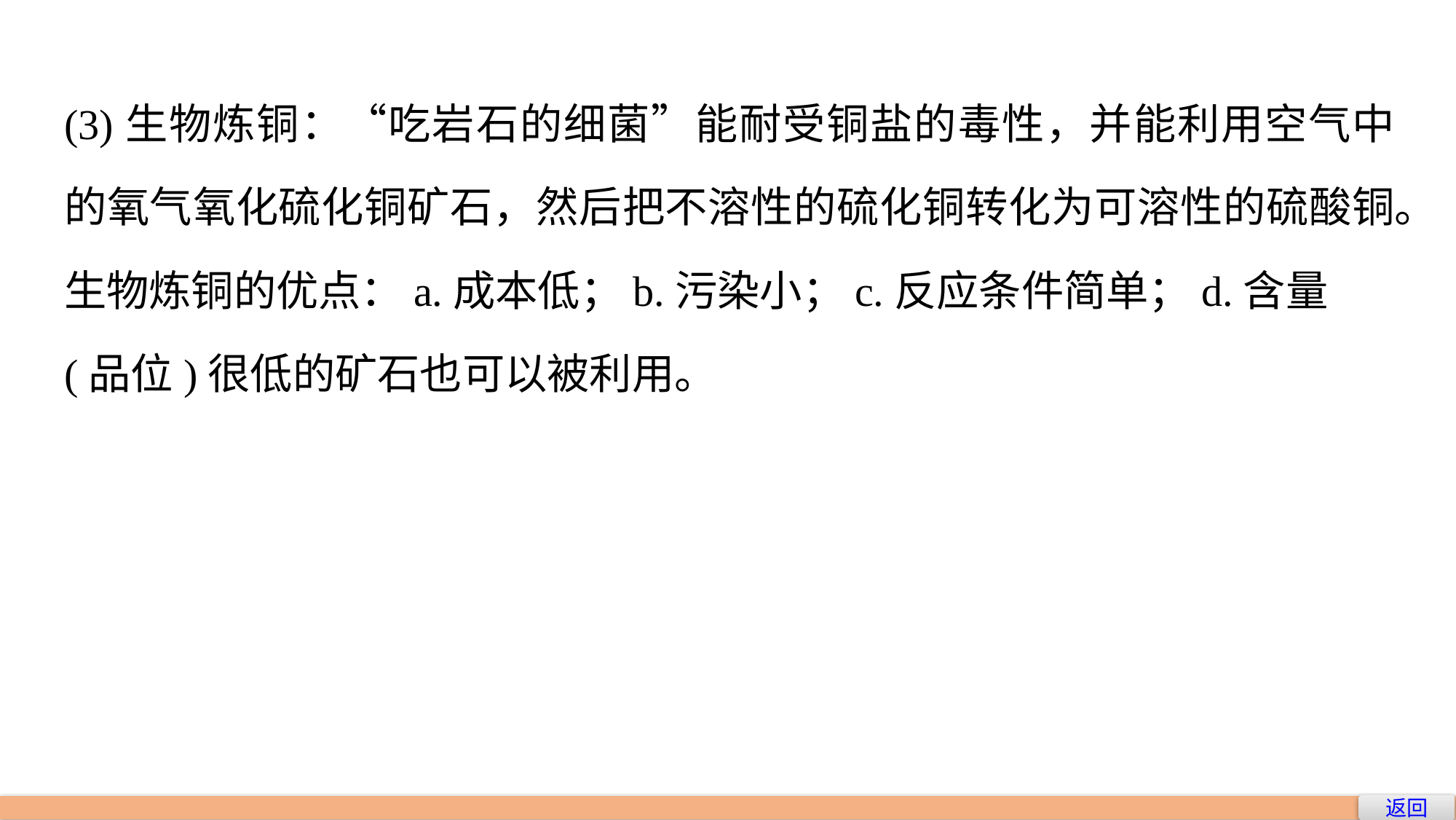

(3)生物炼铜：“吃岩石的细菌”能耐受铜盐的毒性，并能利用空气中的氧气氧化硫化铜矿石，然后把不溶性的硫化铜转化为可溶性的硫酸铜。
生物炼铜的优点：a.成本低；b.污染小；c.反应条件简单；d.含量(品位)很低的矿石也可以被利用。
返回